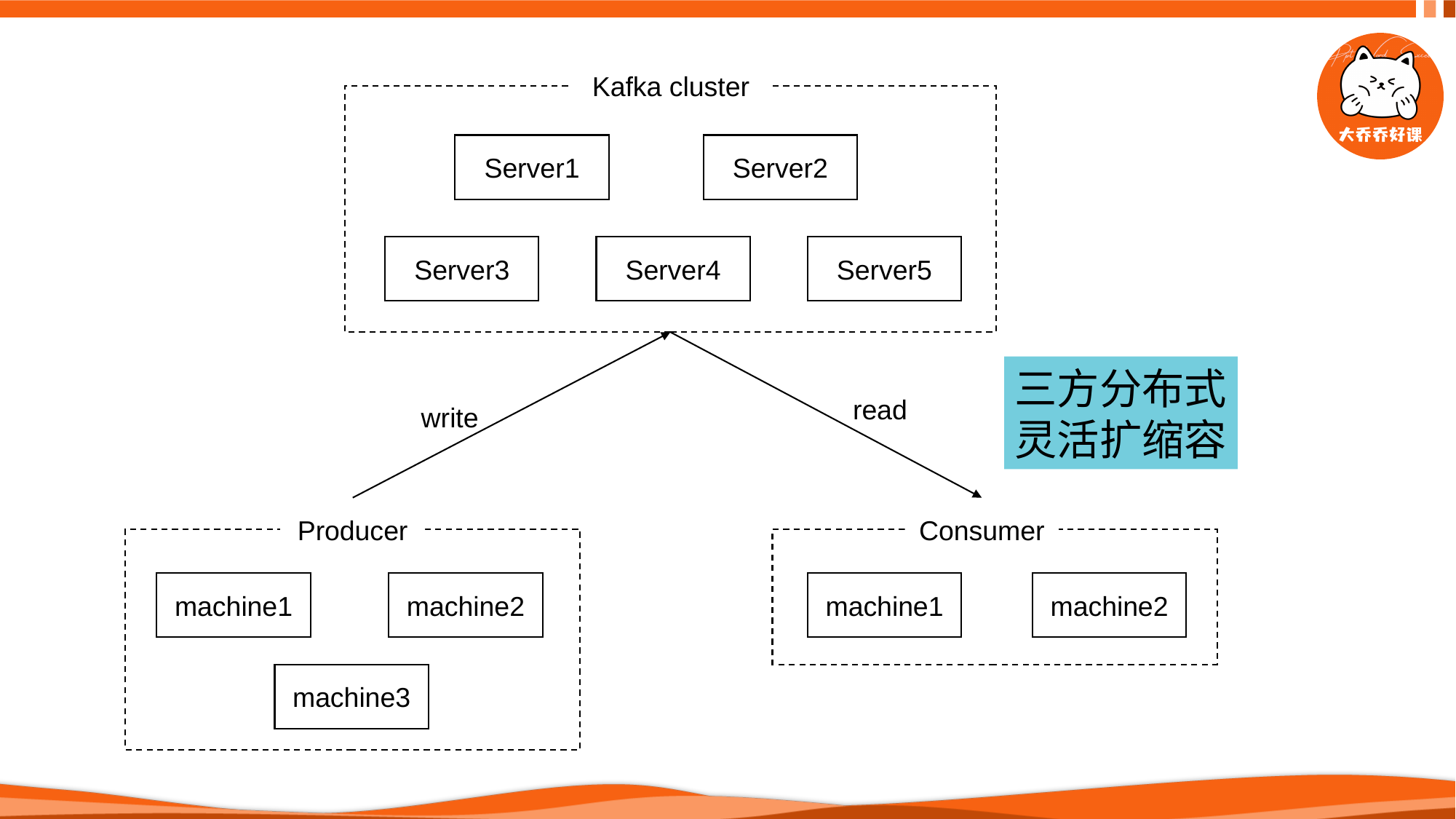

Kafka cluster

Server1
Server2
Server4
Server5
Server3
三方分布式
灵活扩缩容
read
write
Producer
Consumer

machine1
machine2
machine1
machine2
machine3